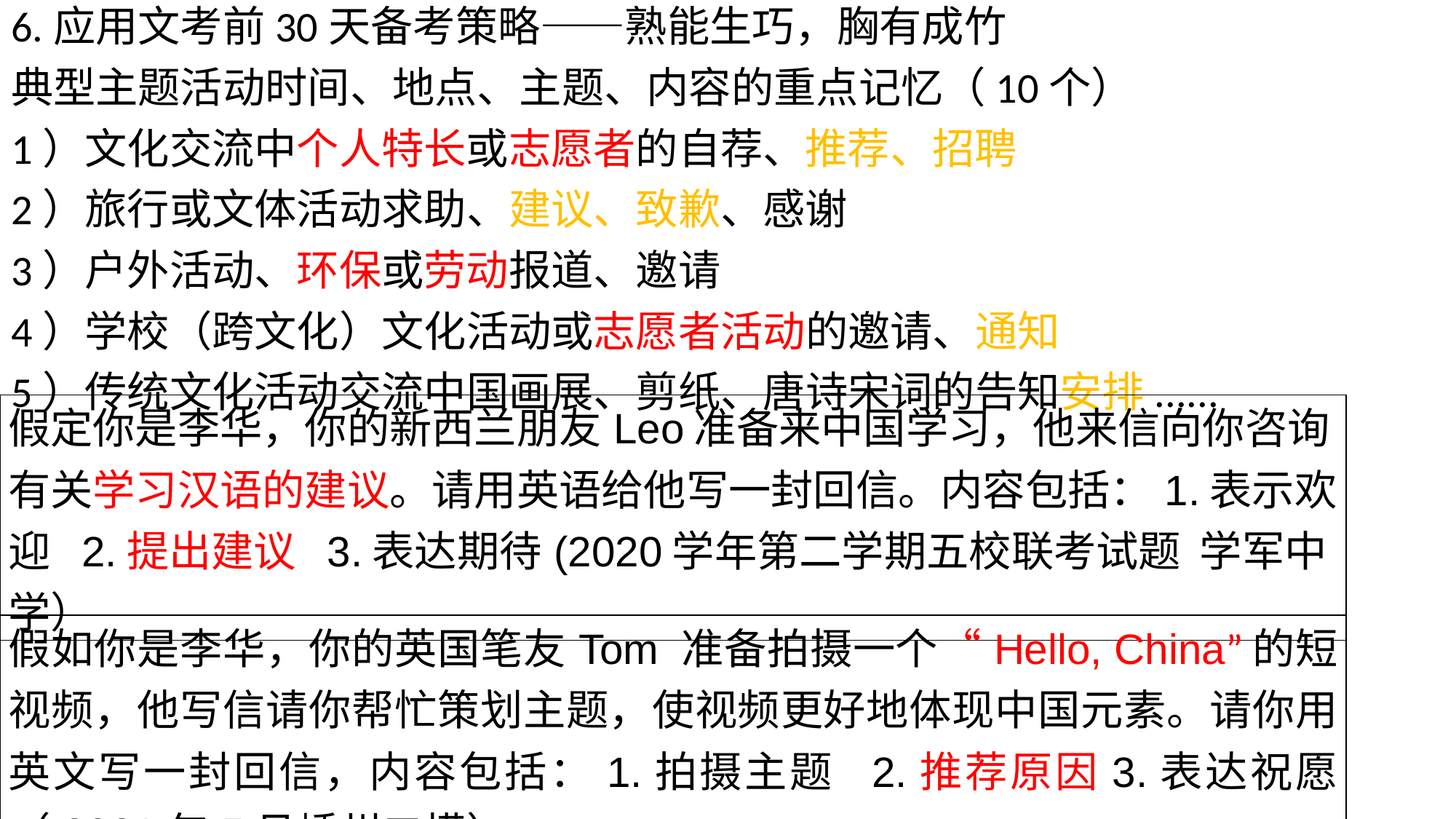

6.应用文考前30天备考策略——熟能生巧，胸有成竹
典型主题活动时间、地点、主题、内容的重点记忆（10个）
1）文化交流中个人特长或志愿者的自荐、推荐、招聘
2）旅行或文体活动求助、建议、致歉、感谢
3）户外活动、环保或劳动报道、邀请
4）学校（跨文化）文化活动或志愿者活动的邀请、通知
5）传统文化活动交流中国画展、剪纸、唐诗宋词的告知安排......
| 假定你是李华，你的新西兰朋友Leo准备来中国学习，他来信向你咨询有关学习汉语的建议。请用英语给他写一封回信。内容包括：1.表示欢迎 2.提出建议 3.表达期待(2020学年第二学期五校联考试题 学军中学） |
| --- |
| 假如你是李华，你的英国笔友Tom 准备拍摄一个“Hello, China”的短视频，他写信请你帮忙策划主题，使视频更好地体现中国元素。请你用英文写一封回信，内容包括：1.拍摄主题 2.推荐原因3.表达祝愿（2021年5月嵊州二模） |
| --- |